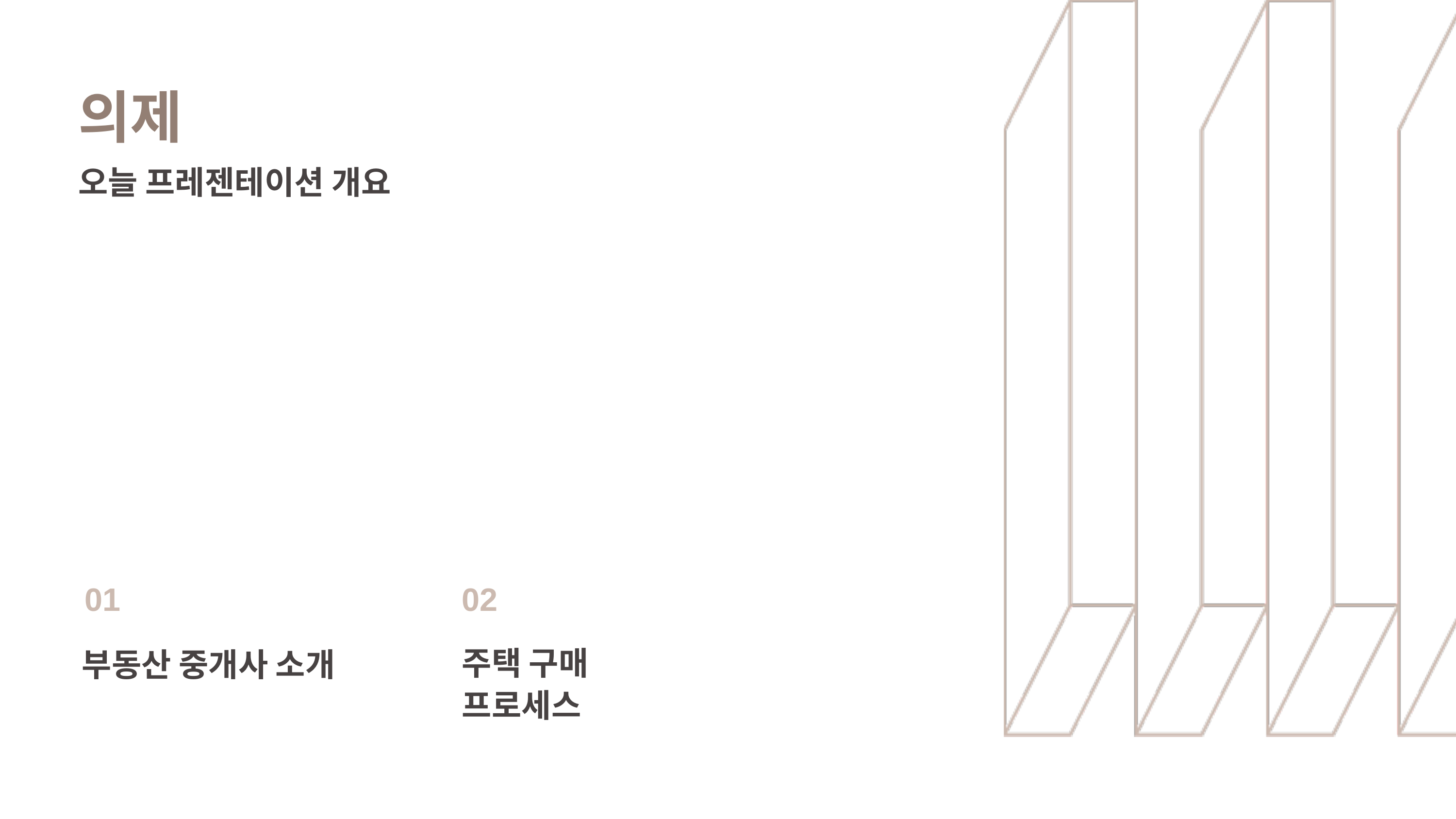

의제
오늘 프레젠테이션 개요
01
부동산 중개사 소개
02
주택 구매
프로세스